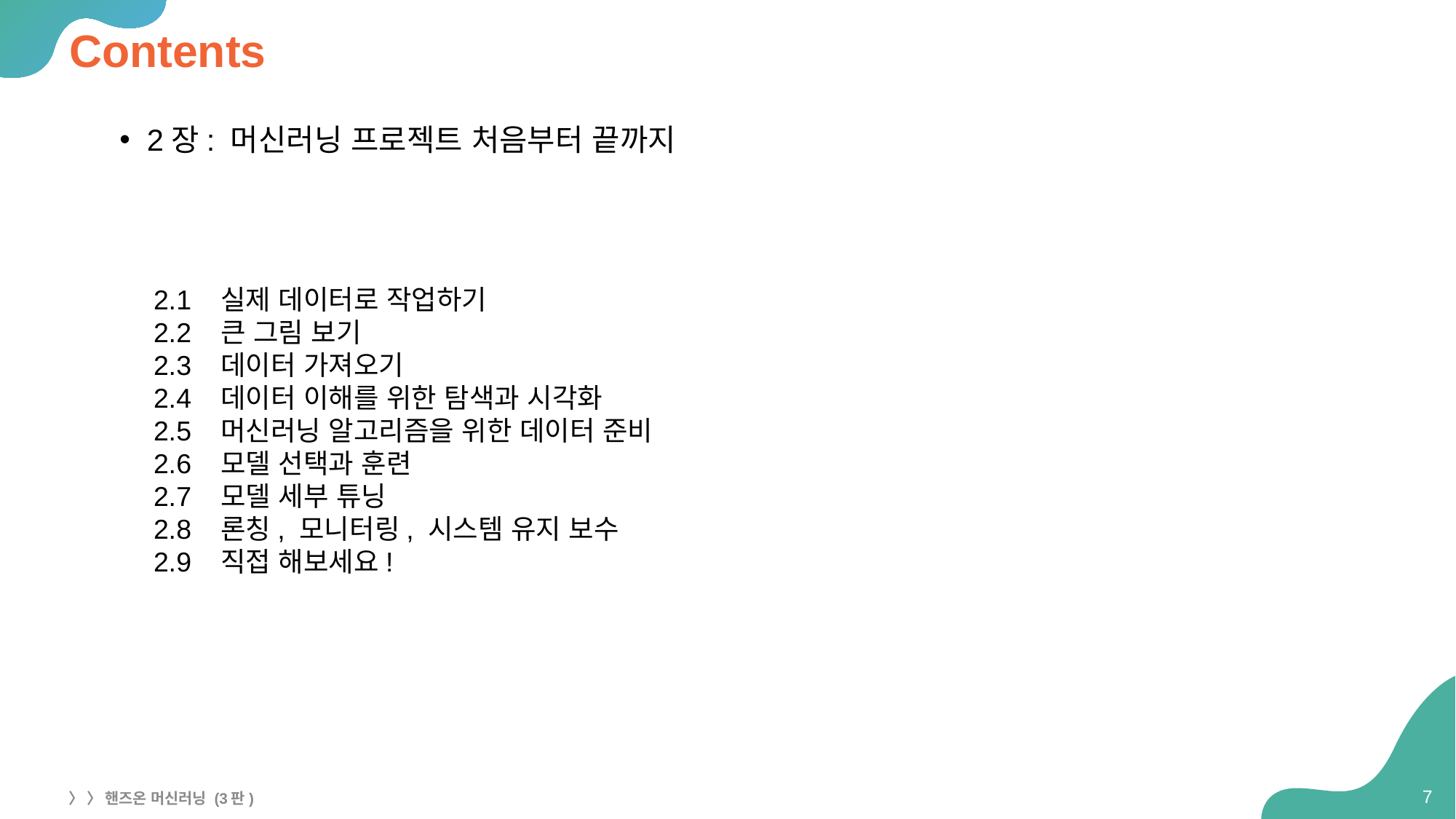

# Contents
2장: 머신러닝 프로젝트 처음부터 끝까지

2.1   실제 데이터로 작업하기
2.2   큰 그림 보기
2.3   데이터 가져오기
2.4   데이터 이해를 위한 탐색과 시각화
2.5   머신러닝 알고리즘을 위한 데이터 준비
2.6   모델 선택과 훈련
2.7   모델 세부 튜닝
2.8   론칭, 모니터링, 시스템 유지 보수
2.9   직접 해보세요!

7
〉 〉 핸즈온 머신러닝 (3판)